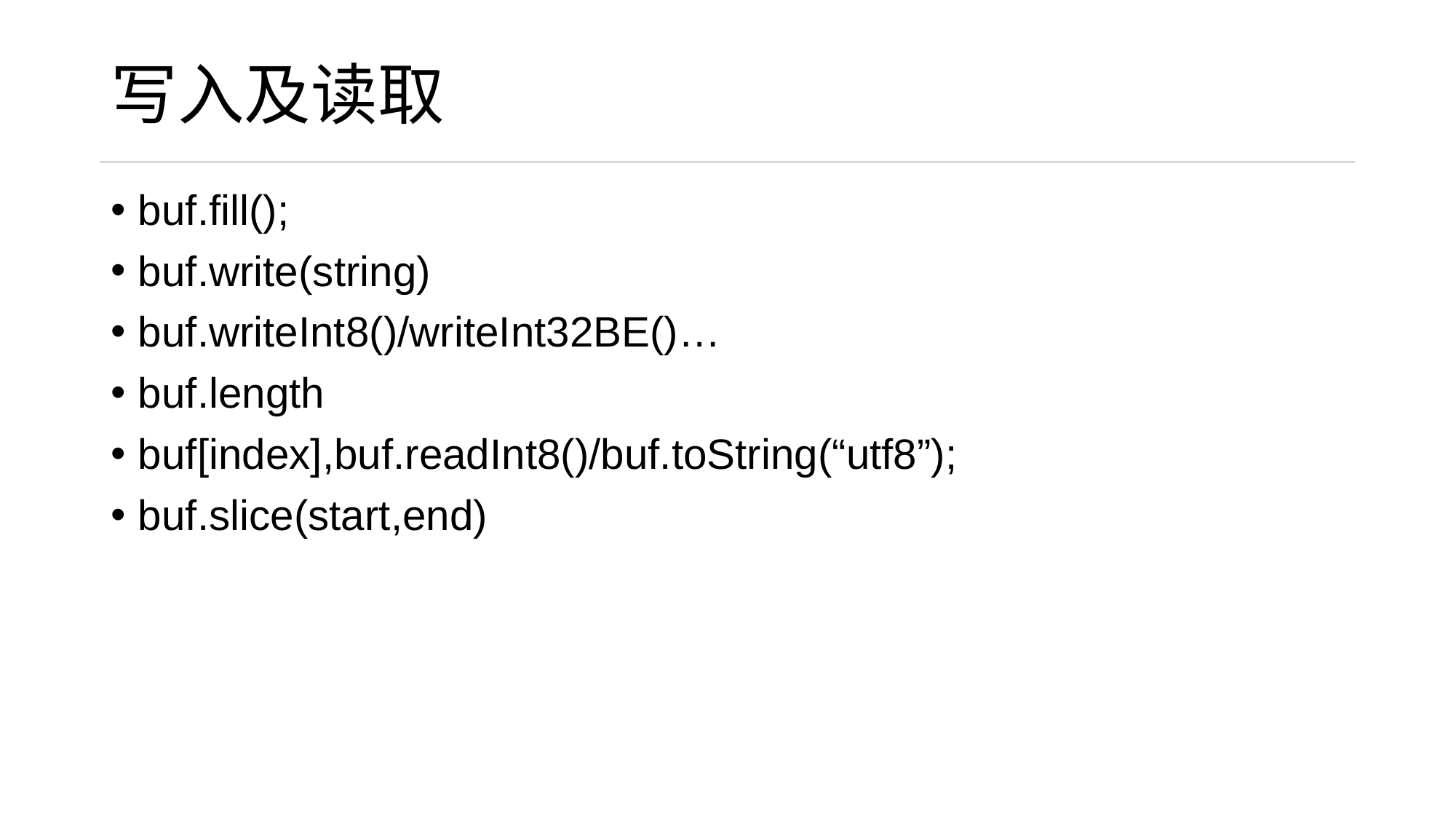

# 写入及读取
buf.fill();
buf.write(string)
buf.writeInt8()/writeInt32BE()…
buf.length
buf[index],buf.readInt8()/buf.toString(“utf8”);
buf.slice(start,end)